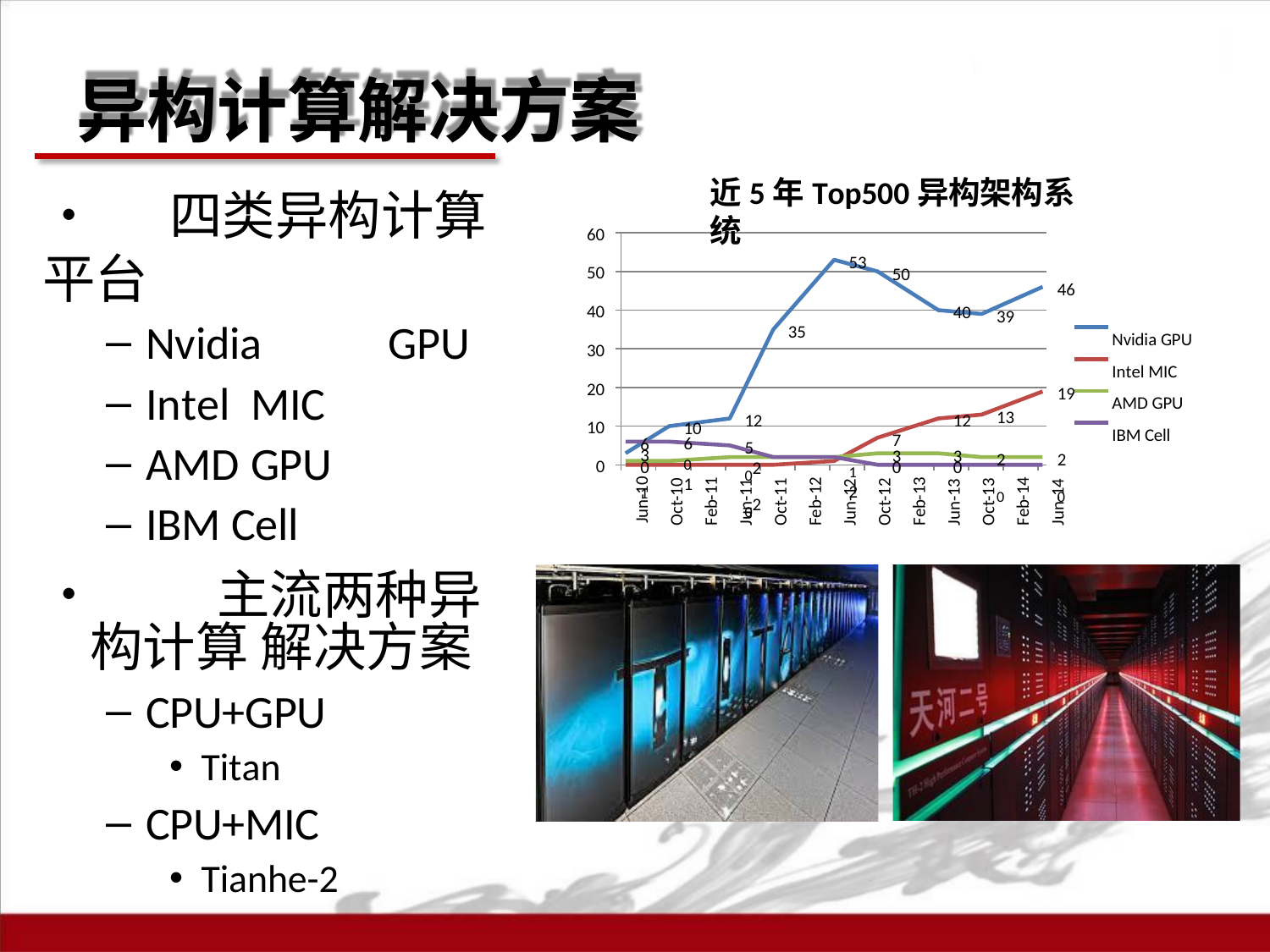

# 异构计算解决方案
近5年Top500异构架构系统
•	四类异构计算平台
Nvidia	GPU
Intel	MIC
AMD	GPU
IBM Cell
•	主流两种异构计算 解决方案
CPU+GPU
Titan
CPU+MIC
Tianhe-2
60

53

50
50

46
40
40
39

Nvidia GPU Intel MIC AMD GPU
IBM Cell
35

30

20
19

13
12
12
10
10

7
6
6
01
5

31
3
3
02	02
12
20
20

0
0
0
0

Jun-10 Oct-10 Feb-11 Jun-11 Oct-11 Feb-12 Jun-12 Oct-12 Feb-13 Jun-13 Oct-13 Feb-14 Jun-14